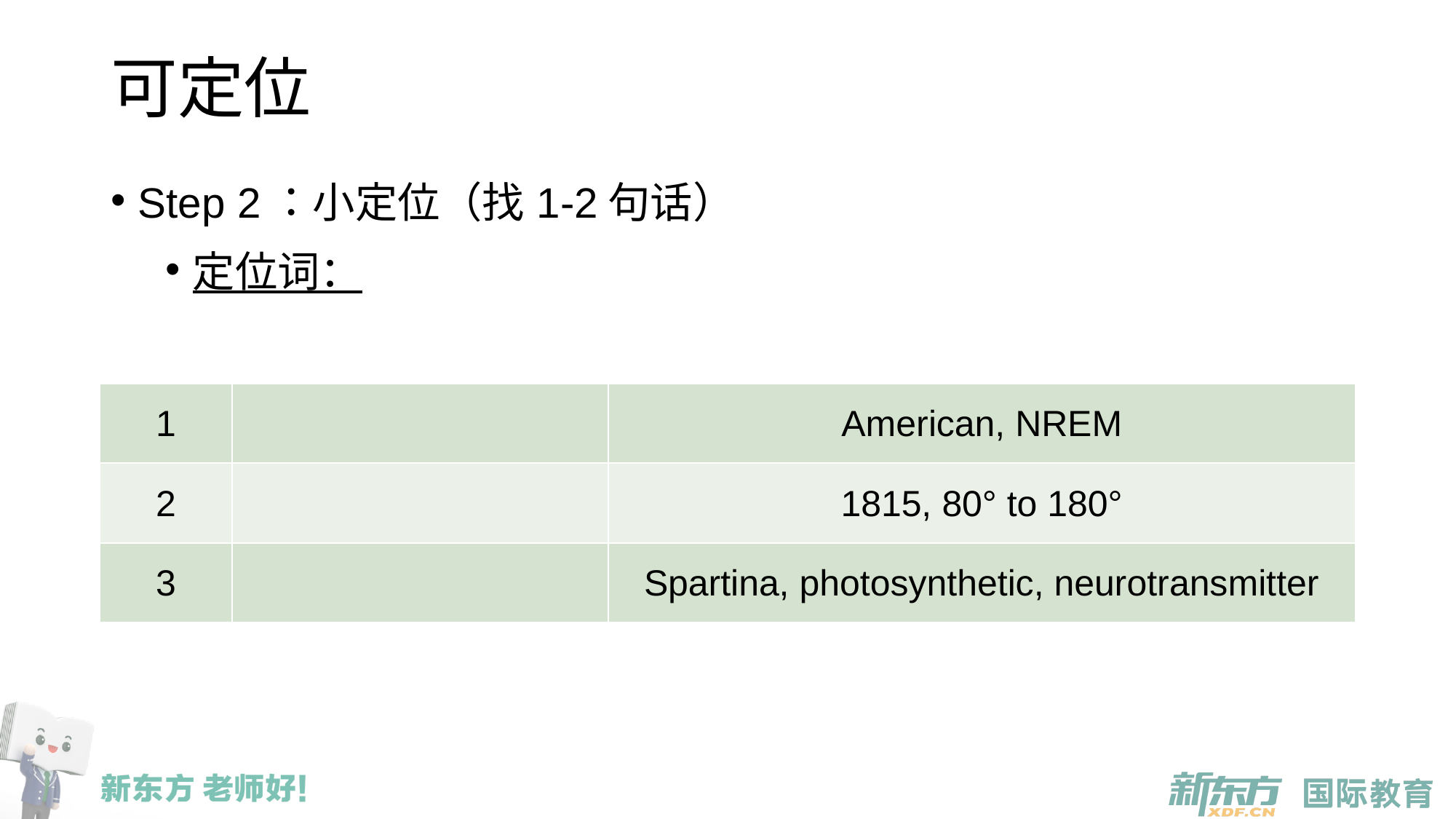

# 可定位
Step 2：小定位（找1-2句话）
定位词：
| 1 |  | American, NREM |
| --- | --- | --- |
| 2 |  | 1815, 80° to 180° |
| 3 |  | Spartina, photosynthetic, neurotransmitter |